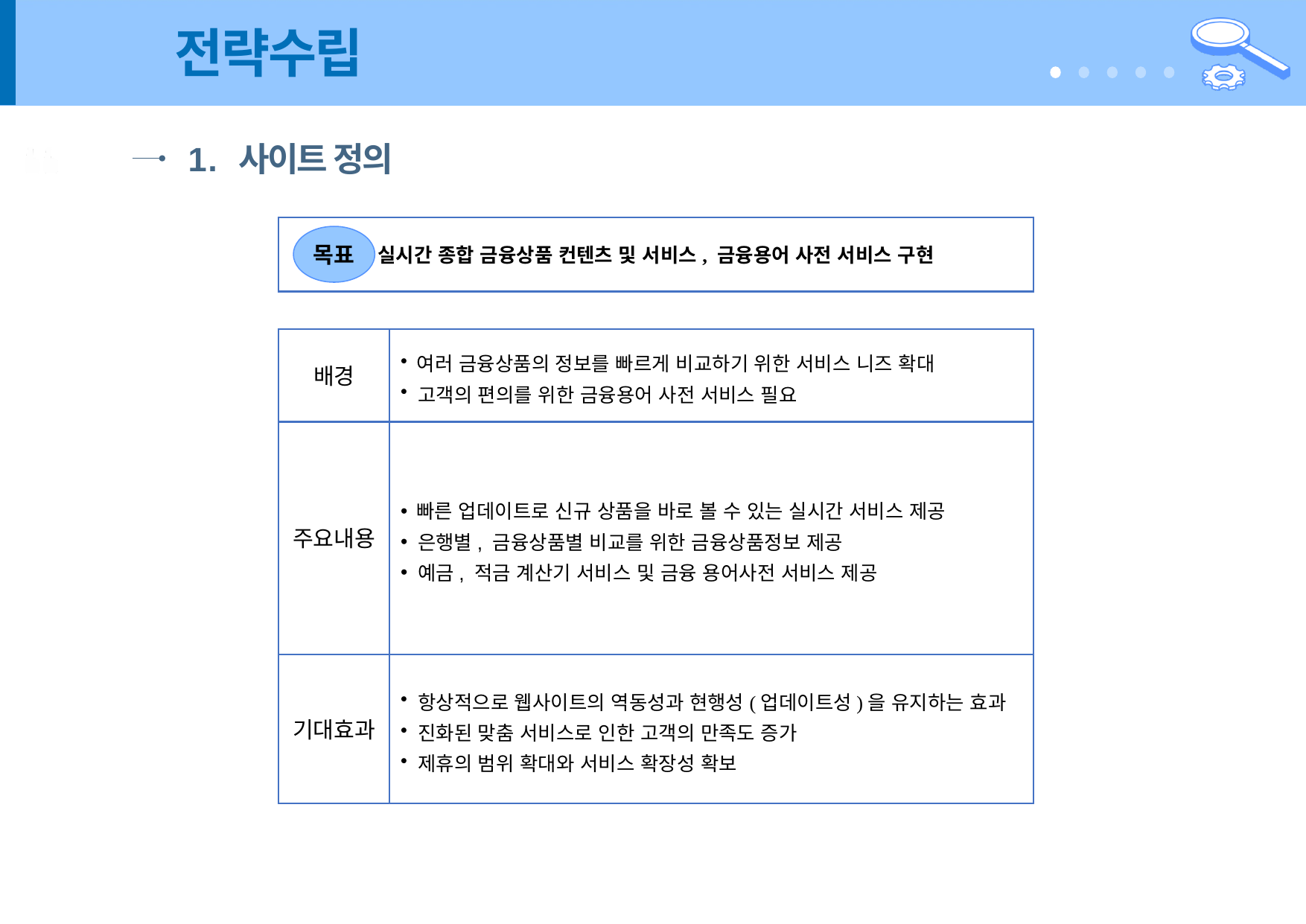

# 전략수립
사이트 정의
실시간 종합 금융상품 컨텐츠 및 서비스, 금융용어 사전 서비스 구현
목표
배경
 여러 금융상품의 정보를 빠르게 비교하기 위한 서비스 니즈 확대
 고객의 편의를 위한 금융용어 사전 서비스 필요
주요내용
 빠른 업데이트로 신규 상품을 바로 볼 수 있는 실시간 서비스 제공
 은행별, 금융상품별 비교를 위한 금융상품정보 제공
 예금, 적금 계산기 서비스 및 금융 용어사전 서비스 제공
기대효과
 항상적으로 웹사이트의 역동성과 현행성(업데이트성)을 유지하는 효과
 진화된 맞춤 서비스로 인한 고객의 만족도 증가
 제휴의 범위 확대와 서비스 확장성 확보